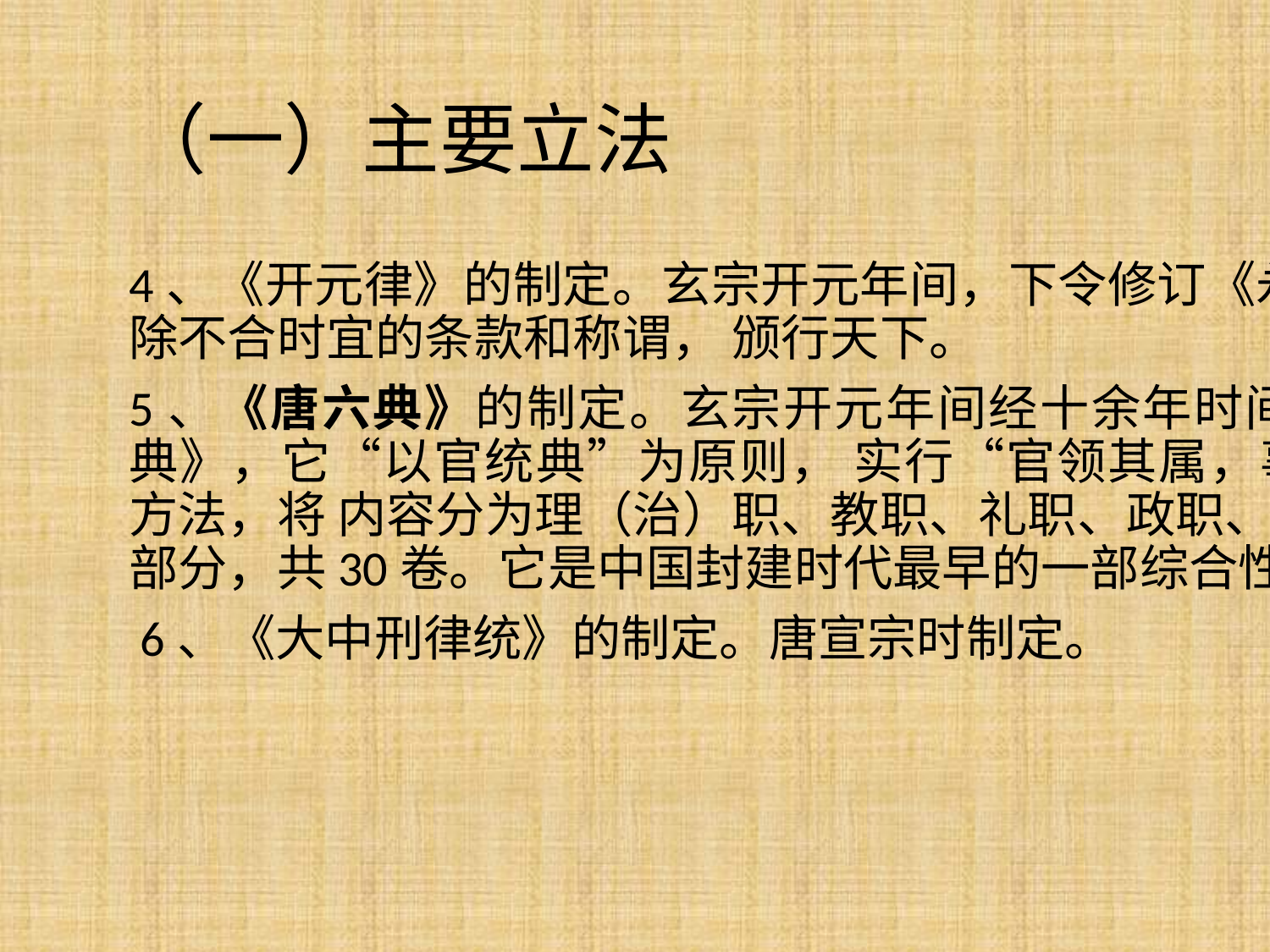

# （一）主要立法
4、《开元律》的制定。玄宗开元年间，下令修订《永 徽律》，删除不合时宜的条款和称谓， 颁行天下。
5、《唐六典》的制定。玄宗开元年间经十余年时间制 定《唐六典》，它“以官统典”为原则， 实行“官领其属，事归于职”的方法，将 内容分为理（治）职、教职、礼职、政职、刑职、事职6部分，共30卷。它是中国封建时代最早的一部综合性行政法典。
 6、《大中刑律统》的制定。唐宣宗时制定。